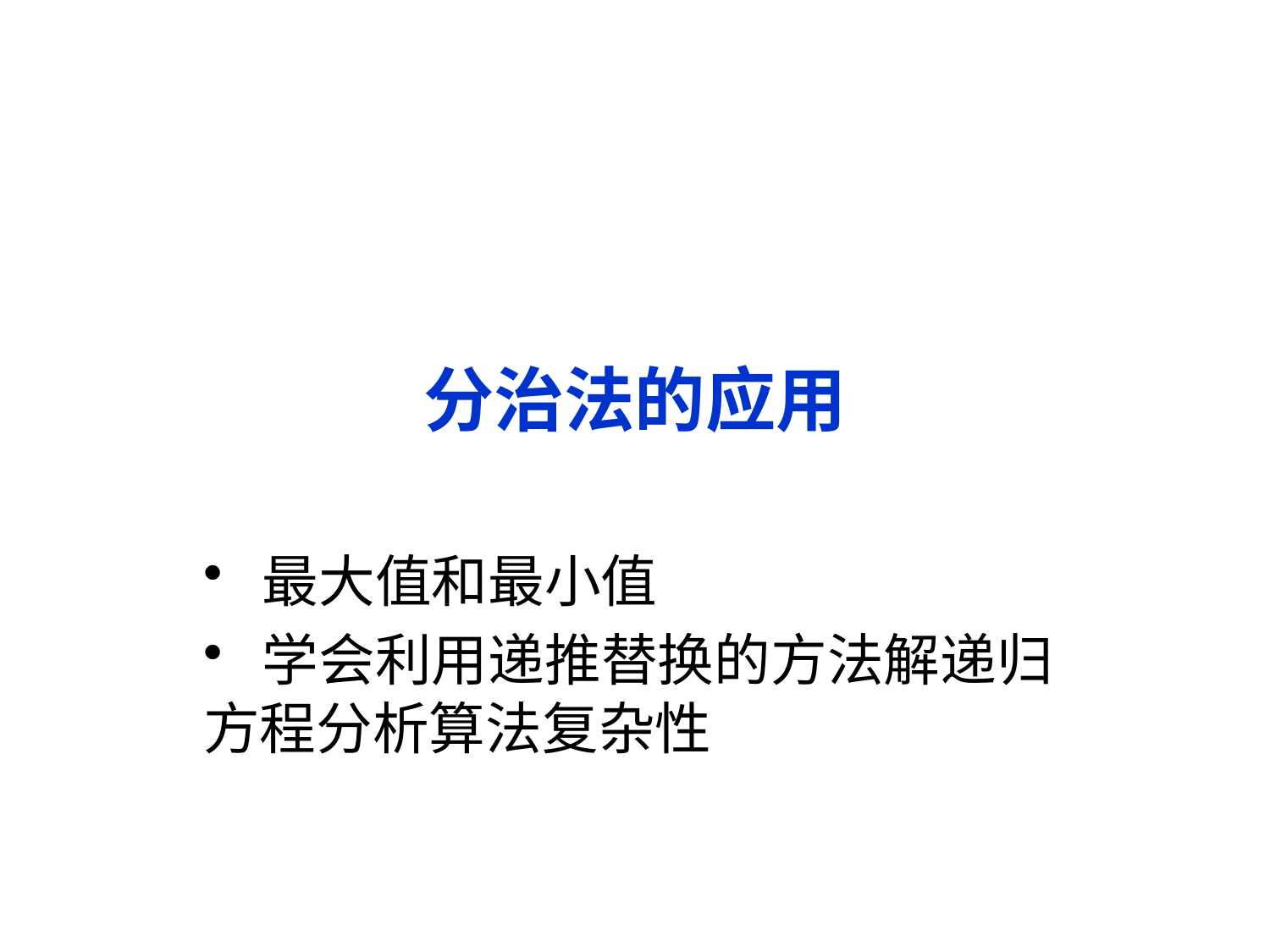

分治法的应用
  最大值和最小值
  学会利用递推替换的方法解递归方程分析算法复杂性